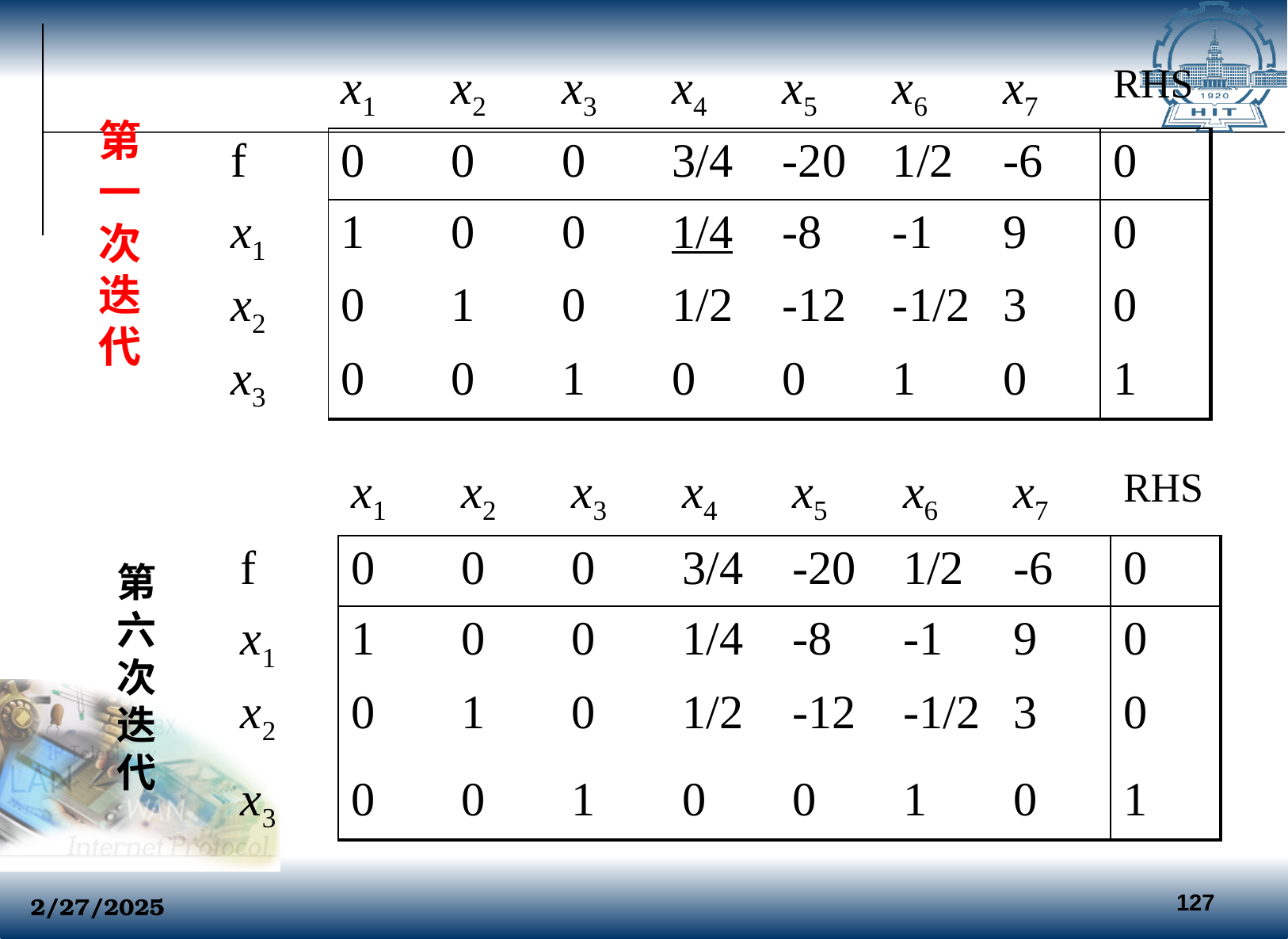

|  | x1 | x2 | x3 | x4 | x5 | x6 | x7 | RHS |
| --- | --- | --- | --- | --- | --- | --- | --- | --- |
| f | 0 | 0 | 0 | 3/4 | -20 | 1/2 | -6 | 0 |
| x1 | 1 | 0 | 0 | 1/4 | -8 | -1 | 9 | 0 |
| x2 | 0 | 1 | 0 | 1/2 | -12 | -1/2 | 3 | 0 |
| x3 | 0 | 0 | 1 | 0 | 0 | 1 | 0 | 1 |
# 第一次迭代
|  | x1 | x2 | x3 | x4 | x5 | x6 | x7 | RHS |
| --- | --- | --- | --- | --- | --- | --- | --- | --- |
| f | 0 | 0 | 0 | 3/4 | -20 | 1/2 | -6 | 0 |
| x1 | 1 | 0 | 0 | 1/4 | -8 | -1 | 9 | 0 |
| x2 | 0 | 1 | 0 | 1/2 | -12 | -1/2 | 3 | 0 |
| x3 | 0 | 0 | 1 | 0 | 0 | 1 | 0 | 1 |
第六次迭代